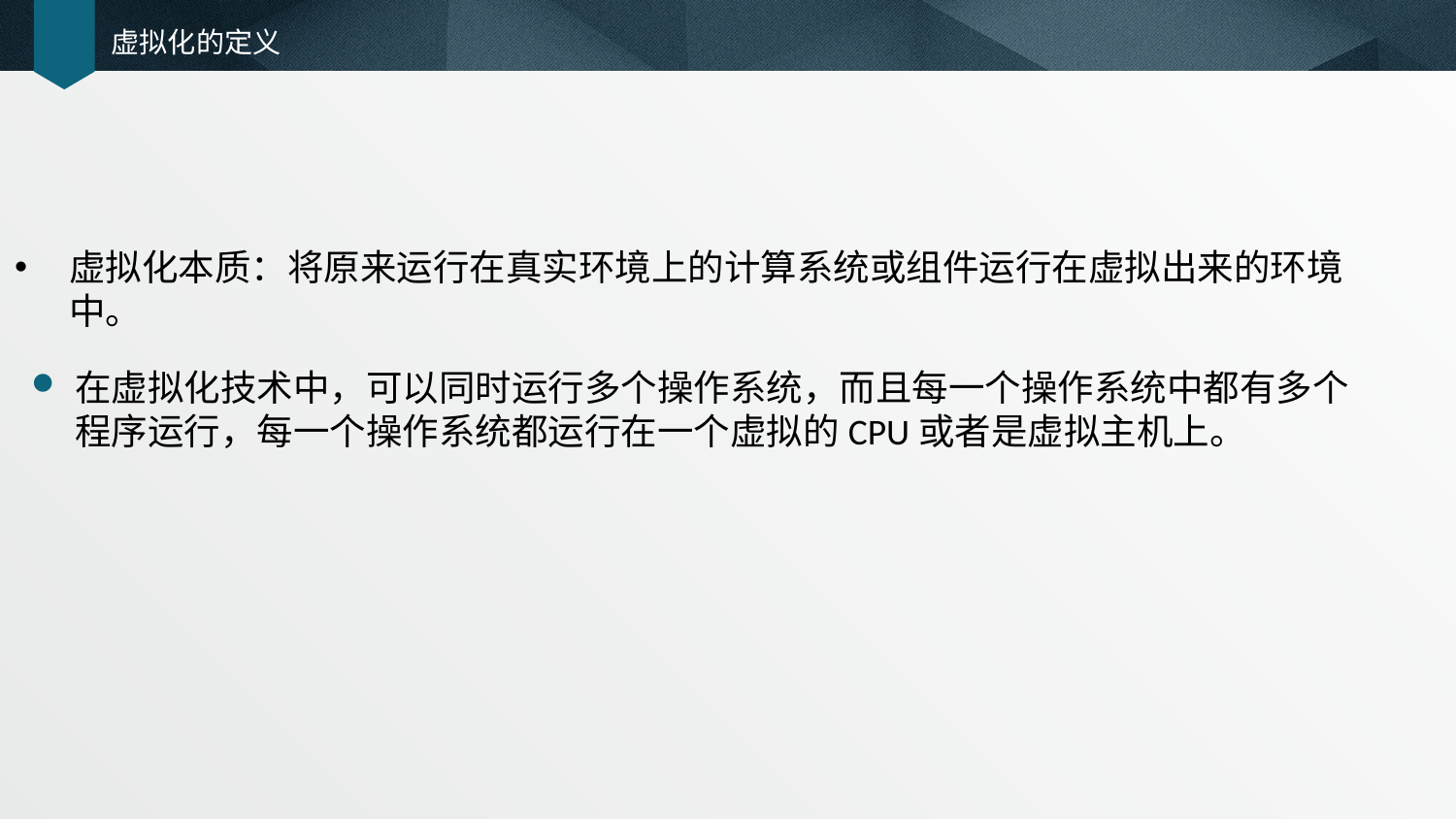

# 虚拟化的定义
虚拟化本质：将原来运行在真实环境上的计算系统或组件运行在虚拟出来的环境中。
在虚拟化技术中，可以同时运行多个操作系统，而且每一个操作系统中都有多个程序运行，每一个操作系统都运行在一个虚拟的CPU或者是虚拟主机上。